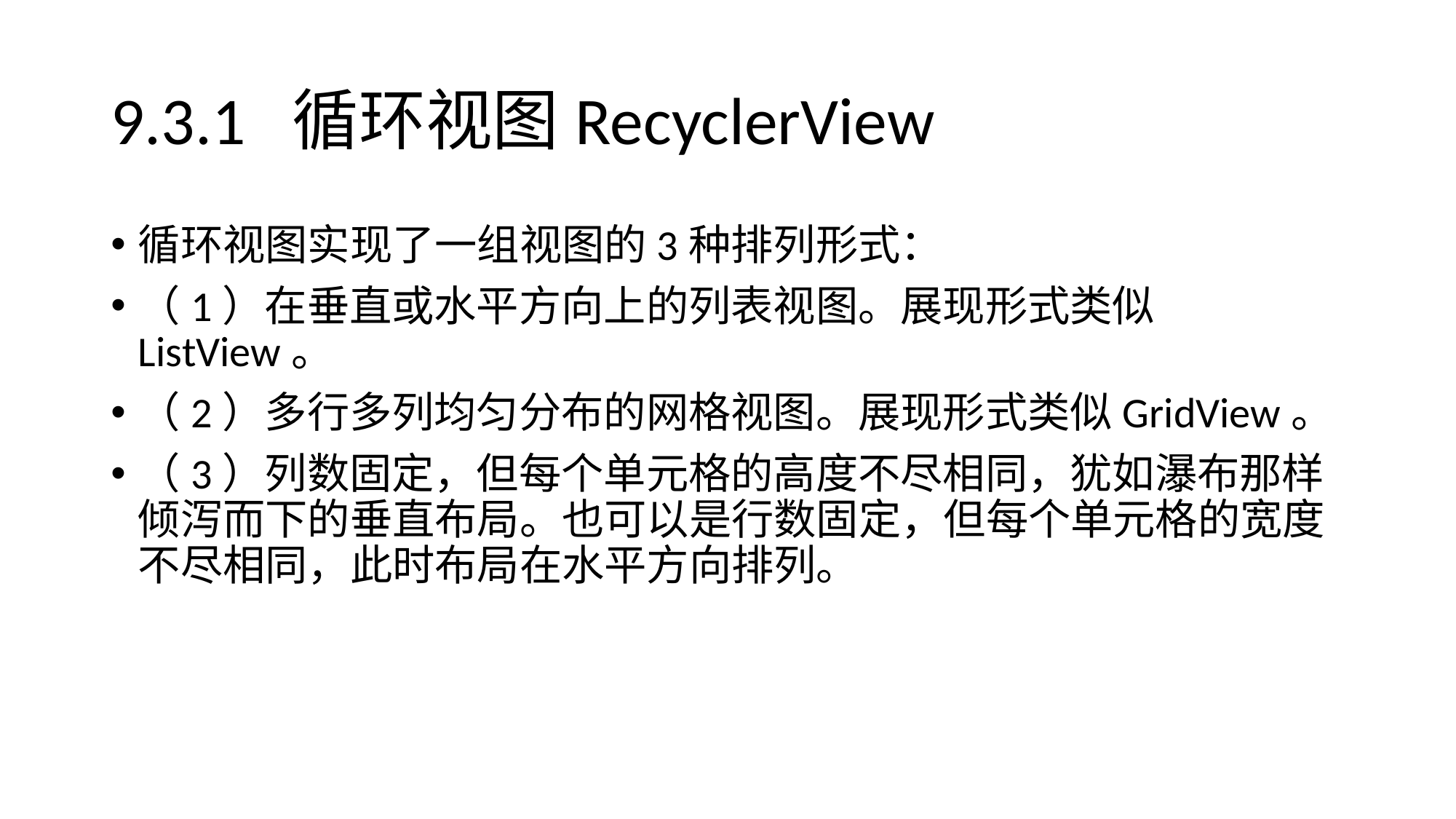

# 9.3.1  循环视图RecyclerView
循环视图实现了一组视图的3种排列形式：
（1）在垂直或水平方向上的列表视图。展现形式类似ListView。
（2）多行多列均匀分布的网格视图。展现形式类似GridView。
（3）列数固定，但每个单元格的高度不尽相同，犹如瀑布那样倾泻而下的垂直布局。也可以是行数固定，但每个单元格的宽度不尽相同，此时布局在水平方向排列。